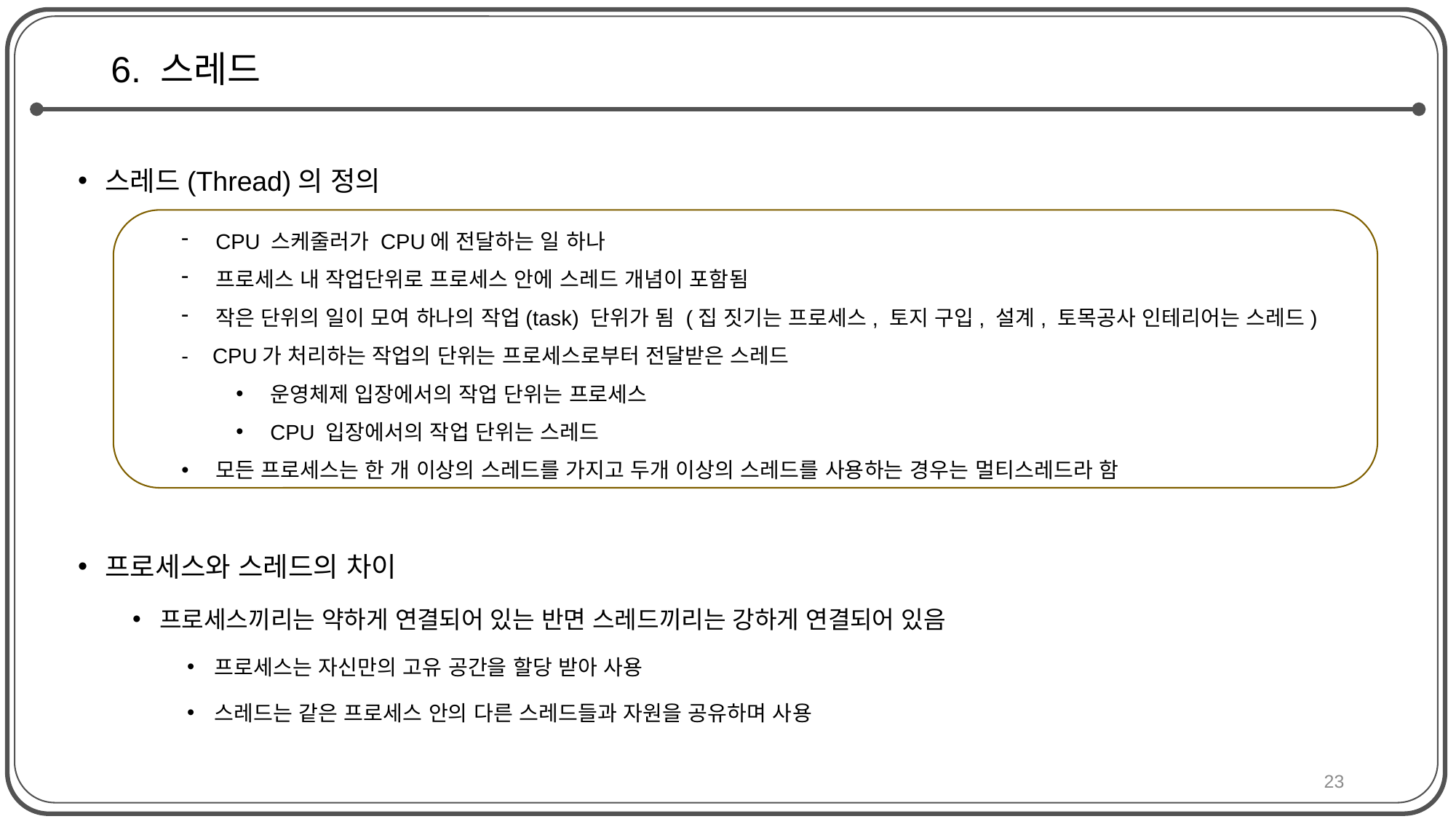

# 6. 스레드
스레드(Thread)의 정의

프로세스와 스레드의 차이
프로세스끼리는 약하게 연결되어 있는 반면 스레드끼리는 강하게 연결되어 있음
프로세스는 자신만의 고유 공간을 할당 받아 사용
스레드는 같은 프로세스 안의 다른 스레드들과 자원을 공유하며 사용

CPU 스케줄러가 CPU에 전달하는 일 하나
프로세스 내 작업단위로 프로세스 안에 스레드 개념이 포함됨
작은 단위의 일이 모여 하나의 작업(task) 단위가 됨 (집 짓기는 프로세스, 토지 구입, 설계, 토목공사 인테리어는 스레드)
-    CPU가 처리하는 작업의 단위는 프로세스로부터 전달받은 스레드
운영체제 입장에서의 작업 단위는 프로세스
CPU 입장에서의 작업 단위는 스레드
모든 프로세스는 한 개 이상의 스레드를 가지고 두개 이상의 스레드를 사용하는 경우는 멀티스레드라 함
23